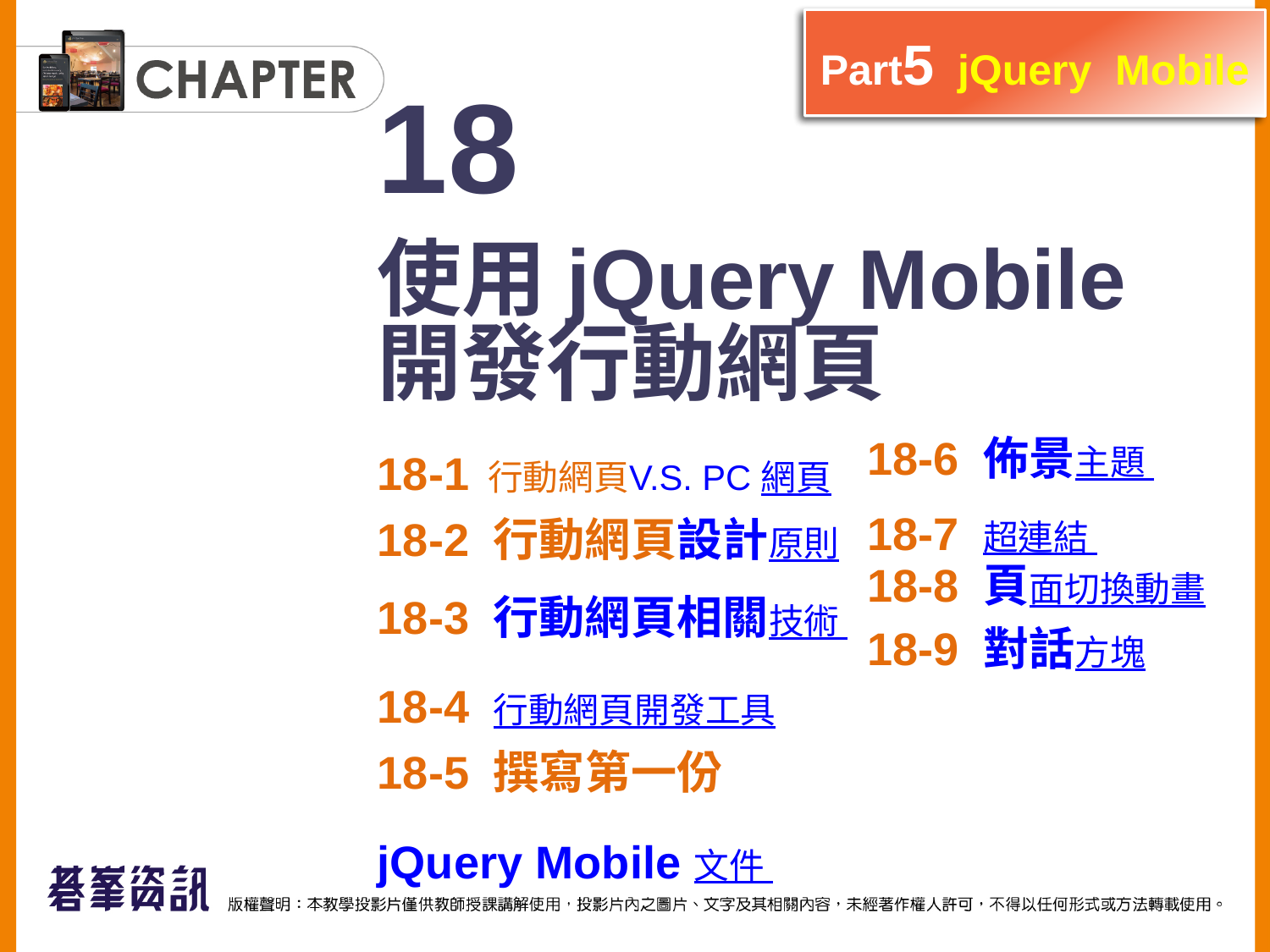

Part5  jQuery  Mobile
Part5  jQuery  Mobile
18
使用jQuery Mobile
開發行動網頁
18-1 行動網頁V.S. PC 網頁
18-2 行動網頁設計原則
18-3 行動網頁相關技術
18-4 行動網頁開發工具
18-5 撰寫第一份jQuery Mobile 文件
18-6 佈景主題
18-7 超連結
18-8 頁面切換動畫
18-9 對話方塊